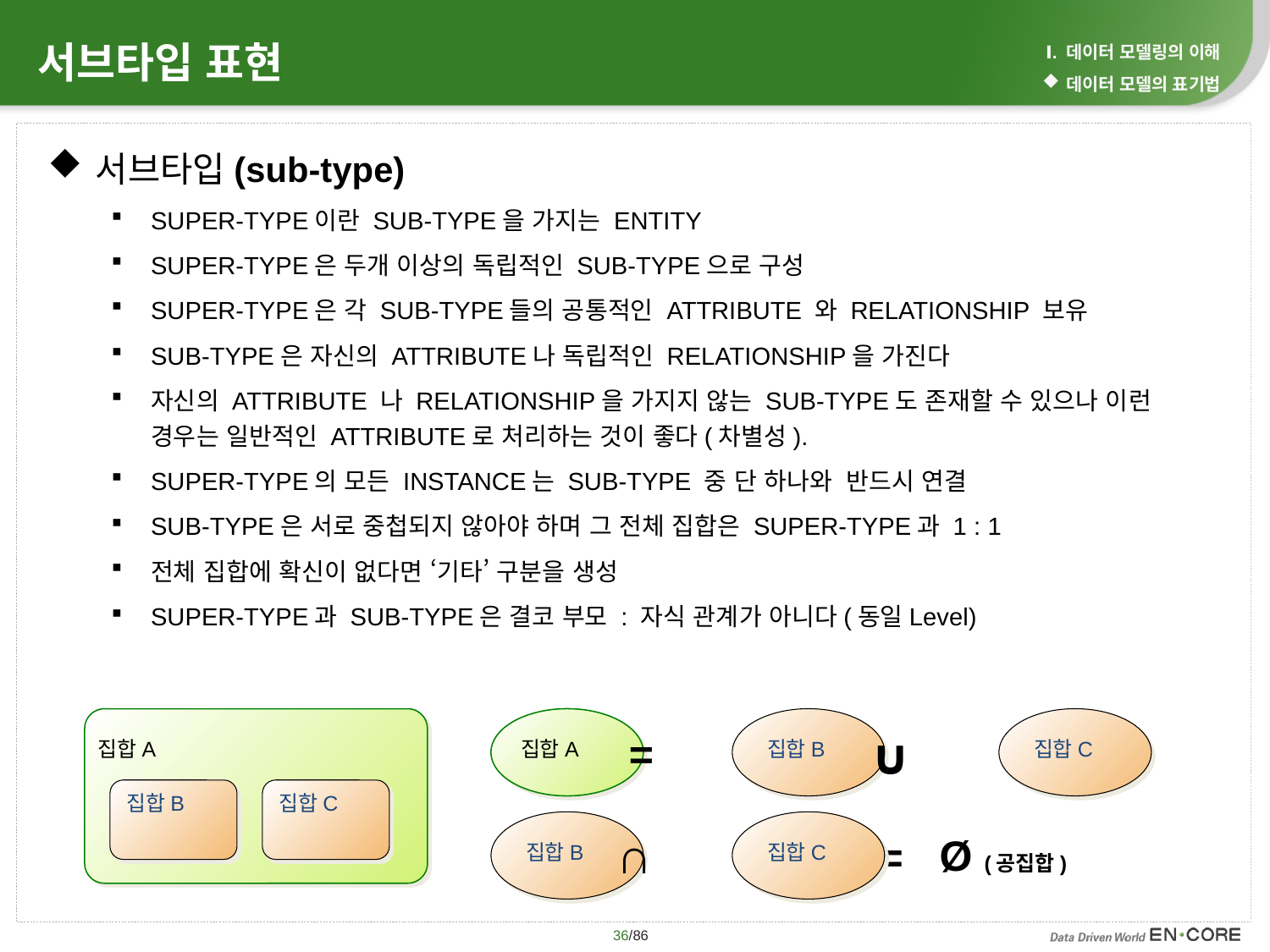

# 서브타입 표현
Ⅰ. 데이터 모델링의 이해
데이터 모델의 표기법
서브타입(sub-type)
SUPER-TYPE이란 SUB-TYPE을 가지는 ENTITY
SUPER-TYPE은 두개 이상의 독립적인 SUB-TYPE으로 구성
SUPER-TYPE은 각 SUB-TYPE들의 공통적인 ATTRIBUTE 와 RELATIONSHIP 보유
SUB-TYPE은 자신의 ATTRIBUTE나 독립적인 RELATIONSHIP을 가진다
자신의 ATTRIBUTE 나 RELATIONSHIP을 가지지 않는 SUB-TYPE도 존재할 수 있으나 이런 경우는 일반적인 ATTRIBUTE로 처리하는 것이 좋다(차별성).
SUPER-TYPE의 모든 INSTANCE는 SUB-TYPE 중 단 하나와  반드시 연결
SUB-TYPE은 서로 중첩되지 않아야 하며 그 전체 집합은 SUPER-TYPE과 1 : 1
전체 집합에 확신이 없다면 ‘기타’ 구분을 생성
SUPER-TYPE과 SUB-TYPE은 결코 부모 : 자식 관계가 아니다(동일Level)
집합A

집합B

집합C

집합A
집합B
집합C
∪
=
집합B
집합C
∩
Ø (공집합)
=